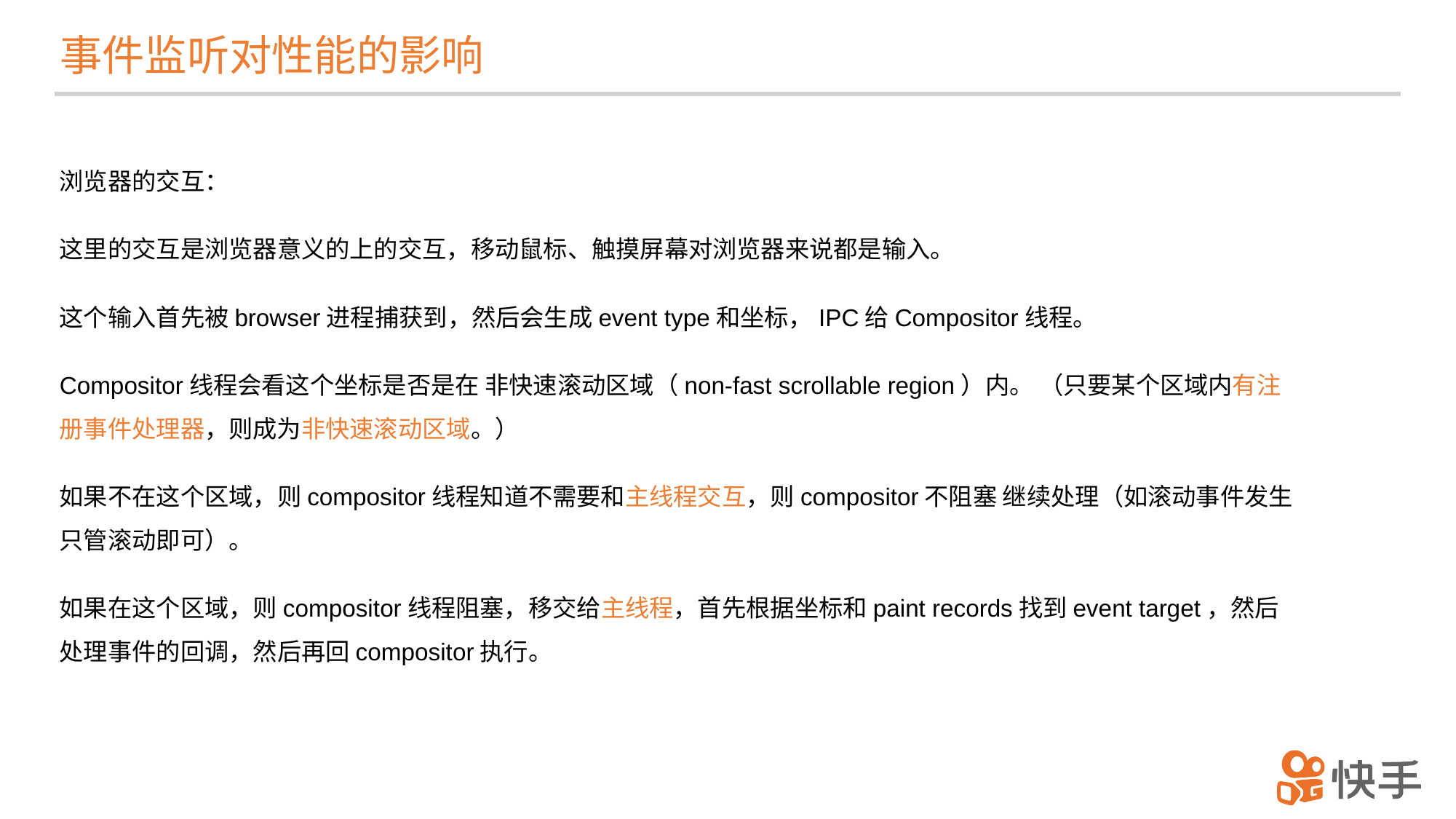

事件监听对性能的影响
浏览器的交互：
这里的交互是浏览器意义的上的交互，移动鼠标、触摸屏幕对浏览器来说都是输入。
这个输入首先被browser进程捕获到，然后会生成event type和坐标，IPC给Compositor线程。
Compositor线程会看这个坐标是否是在 非快速滚动区域（non-fast scrollable region）内。 （只要某个区域内有注册事件处理器，则成为非快速滚动区域。）
如果不在这个区域，则compositor线程知道不需要和主线程交互，则compositor不阻塞 继续处理（如滚动事件发生 只管滚动即可）。
如果在这个区域，则compositor线程阻塞，移交给主线程，首先根据坐标和paint records找到event target，然后处理事件的回调，然后再回compositor执行。